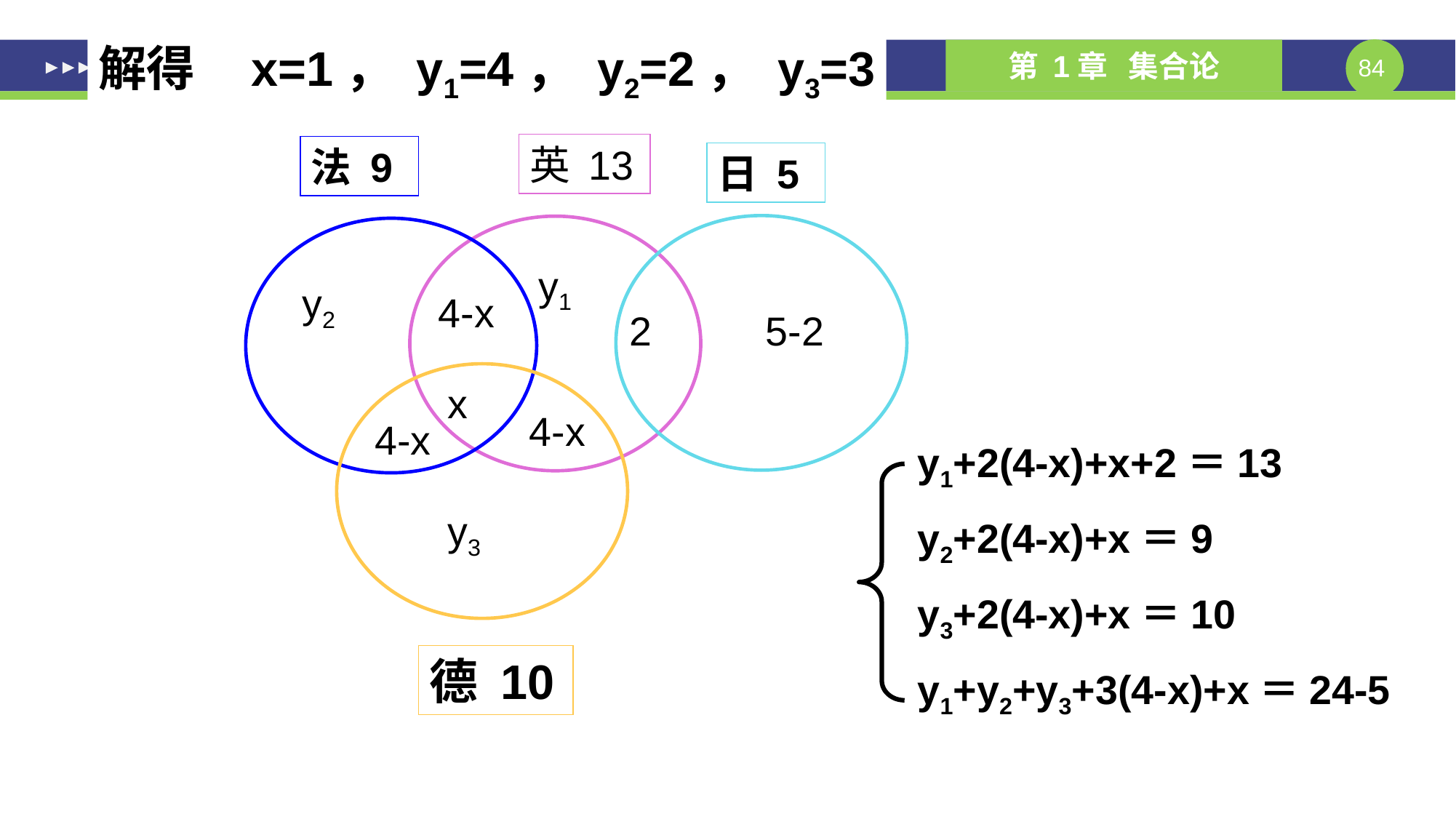

解得    x=1， y1=4， y2=2， y3=3
英 13

法 9

日 5

y1
y2
x
y3
4-x
4-x
4-x
2
5-2

德 10
y1+2(4-x)+x+2＝13
y2+2(4-x)+x＝9
y3+2(4-x)+x＝10
y1+y2+y3+3(4-x)+x＝24-5